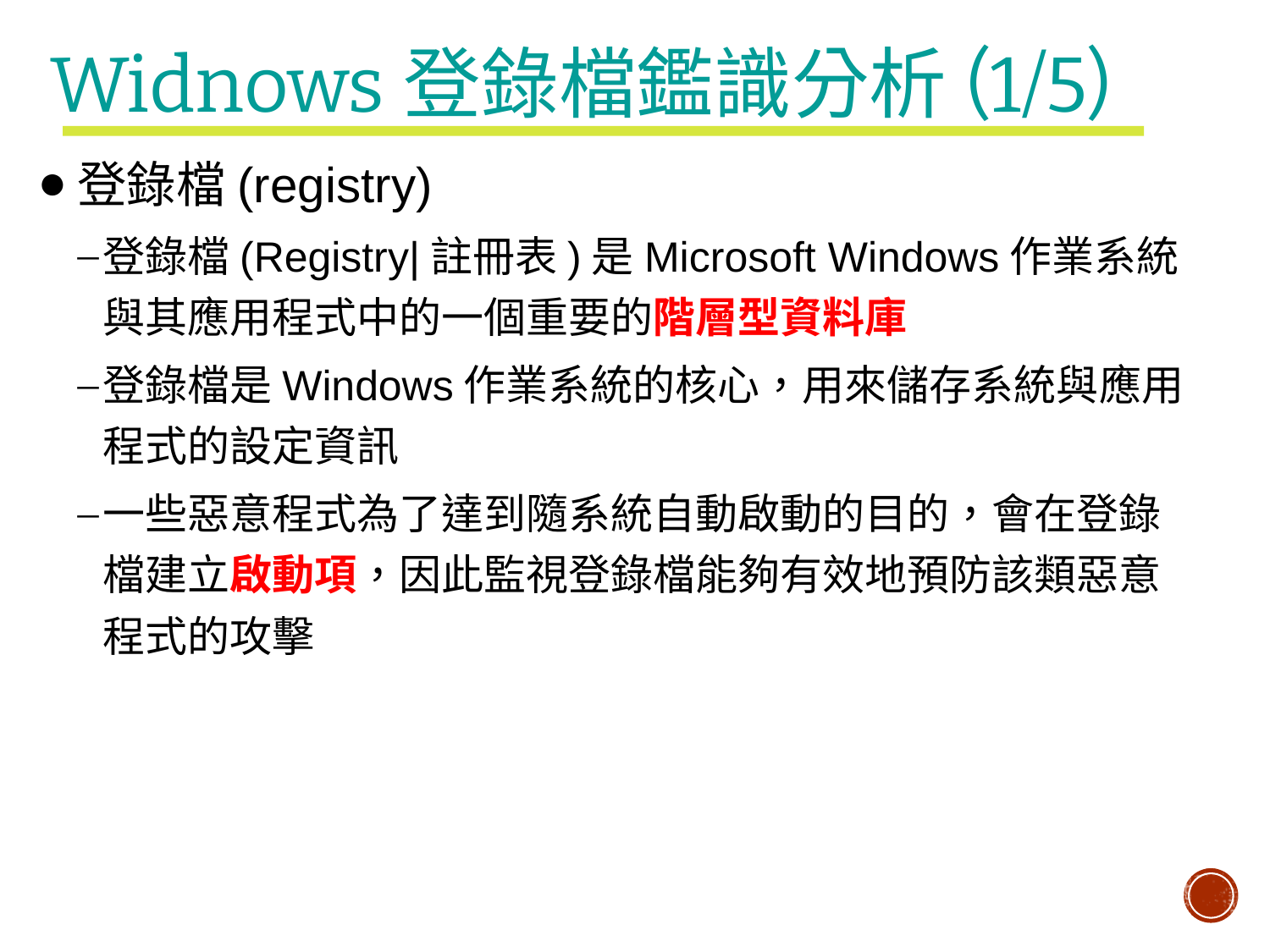

# Widnows登錄檔鑑識分析(1/5)
登錄檔(registry)
登錄檔(Registry|註冊表)是Microsoft Windows作業系統與其應用程式中的一個重要的階層型資料庫
登錄檔是Windows作業系統的核心，用來儲存系統與應用程式的設定資訊
一些惡意程式為了達到隨系統自動啟動的目的，會在登錄檔建立啟動項，因此監視登錄檔能夠有效地預防該類惡意程式的攻擊